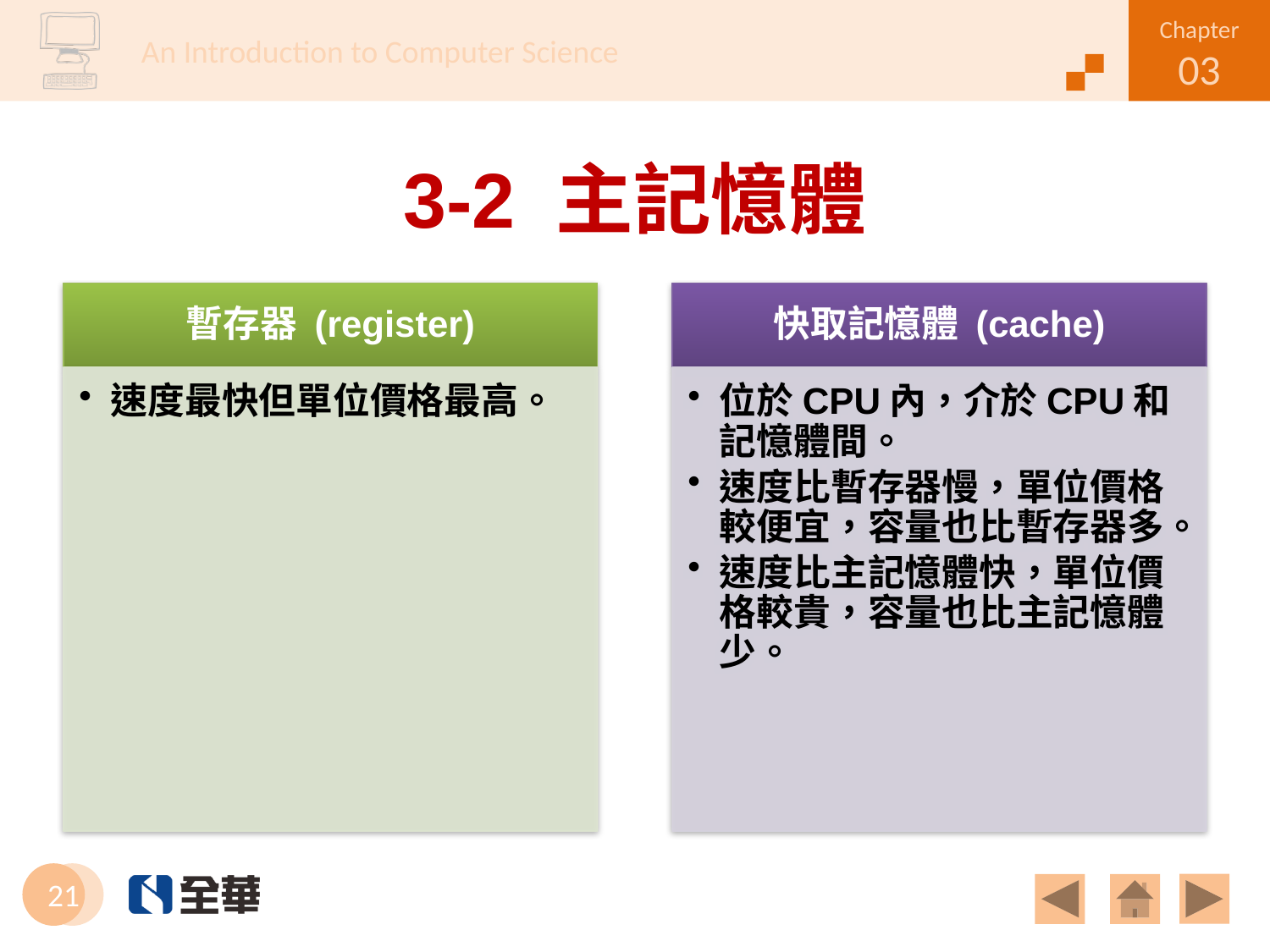

# 3-2 主記憶體
暫存器 (register)
速度最快但單位價格最高。
快取記憶體 (cache)
位於CPU內，介於CPU和記憶體間。
速度比暫存器慢，單位價格較便宜，容量也比暫存器多。
速度比主記憶體快，單位價格較貴，容量也比主記憶體少。